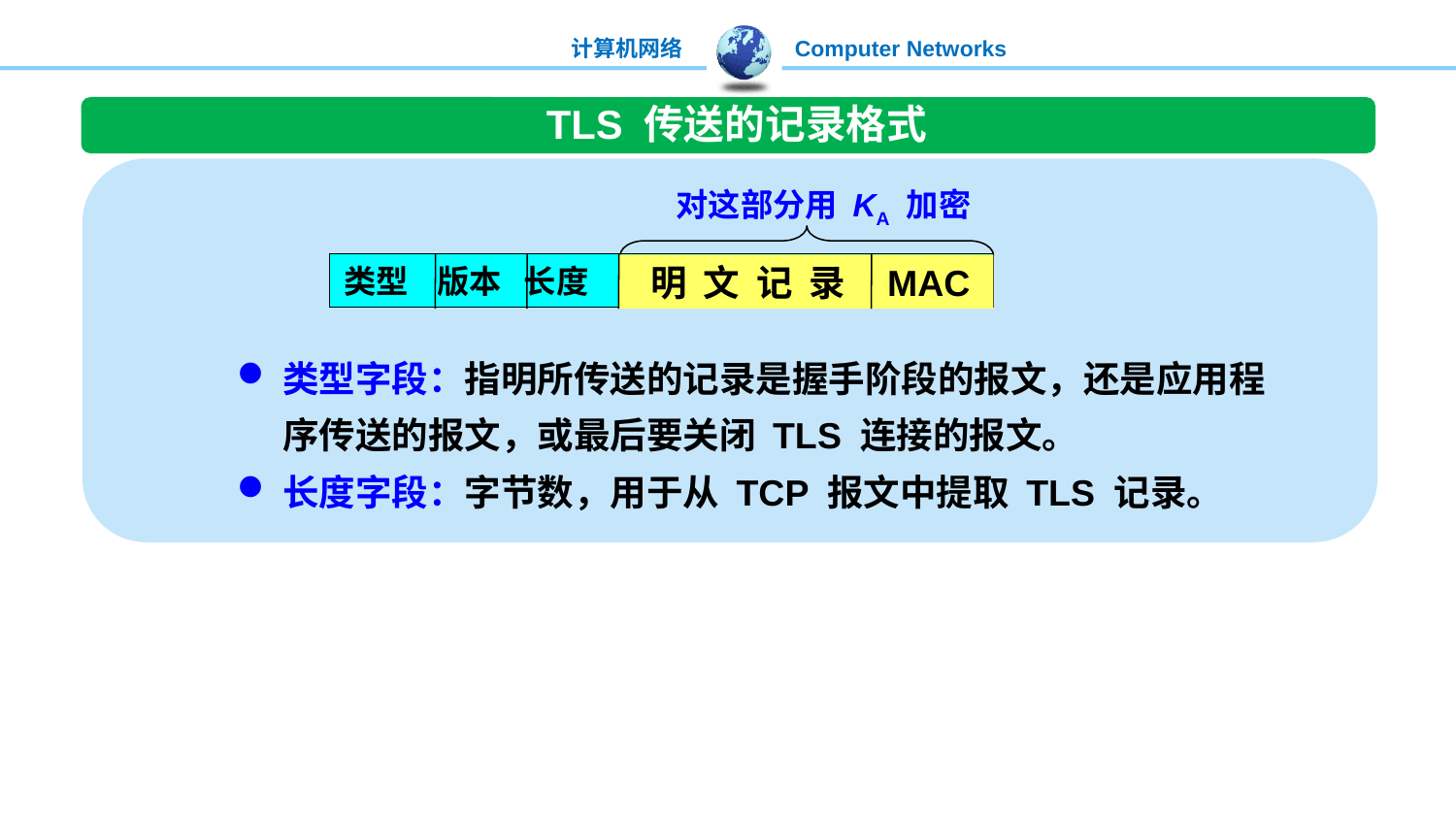

TLS 传送的记录格式

对这部分用 KA 加密
明  文  记  录    MAC
类型    版本   长度      明  文  记  录    MAC

类型字段：指明所传送的记录是握手阶段的报文，还是应用程序传送的报文，或最后要关闭 TLS 连接的报文。
长度字段：字节数，用于从 TCP 报文中提取 TLS 记录。